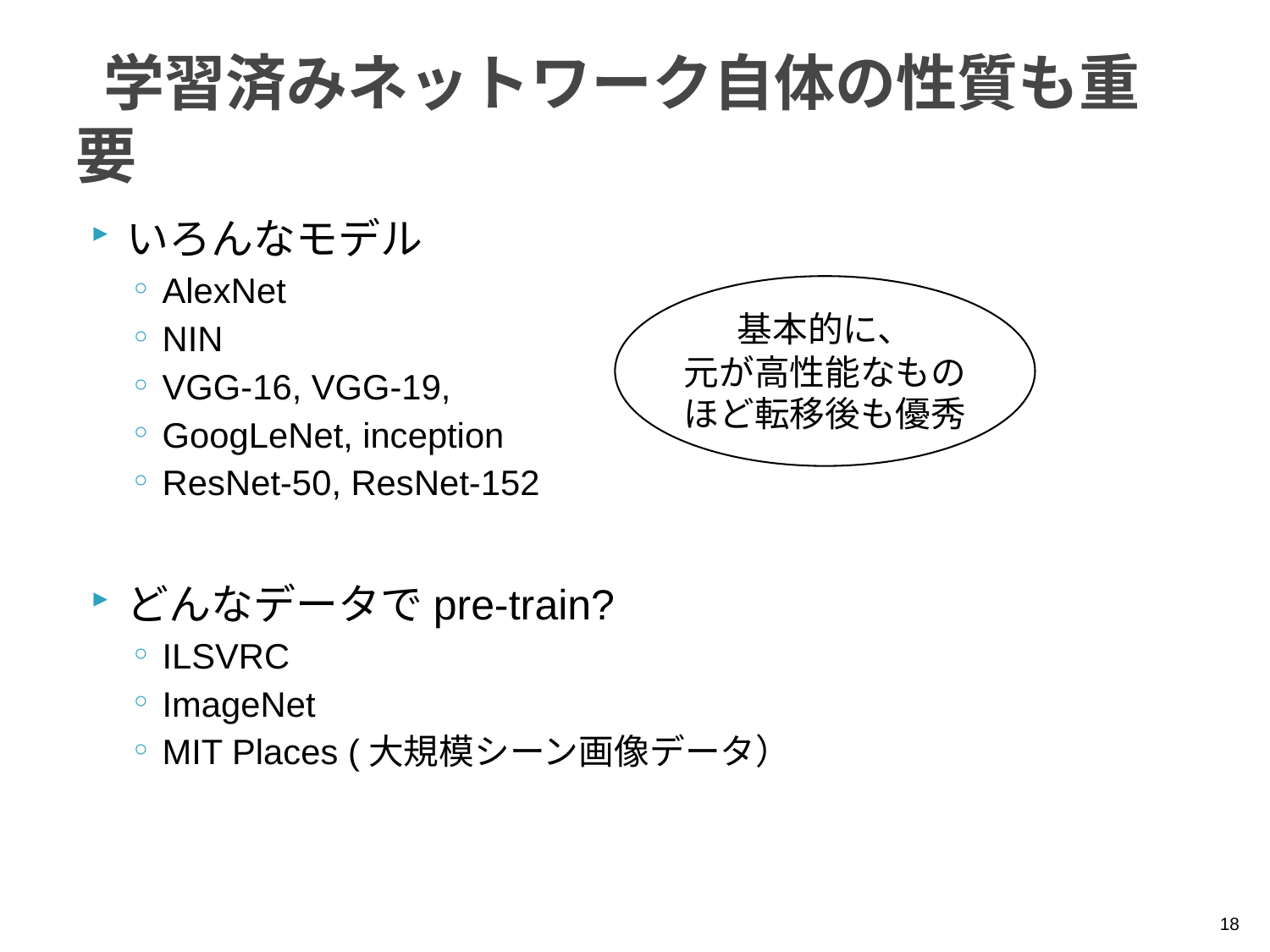

# 学習済みネットワーク自体の性質も重要
いろんなモデル
AlexNet
NIN
VGG-16, VGG-19,
GoogLeNet, inception
ResNet-50, ResNet-152

どんなデータでpre-train?
ILSVRC
ImageNet
MIT Places (大規模シーン画像データ）

基本的に、
元が高性能なものほど転移後も優秀

18